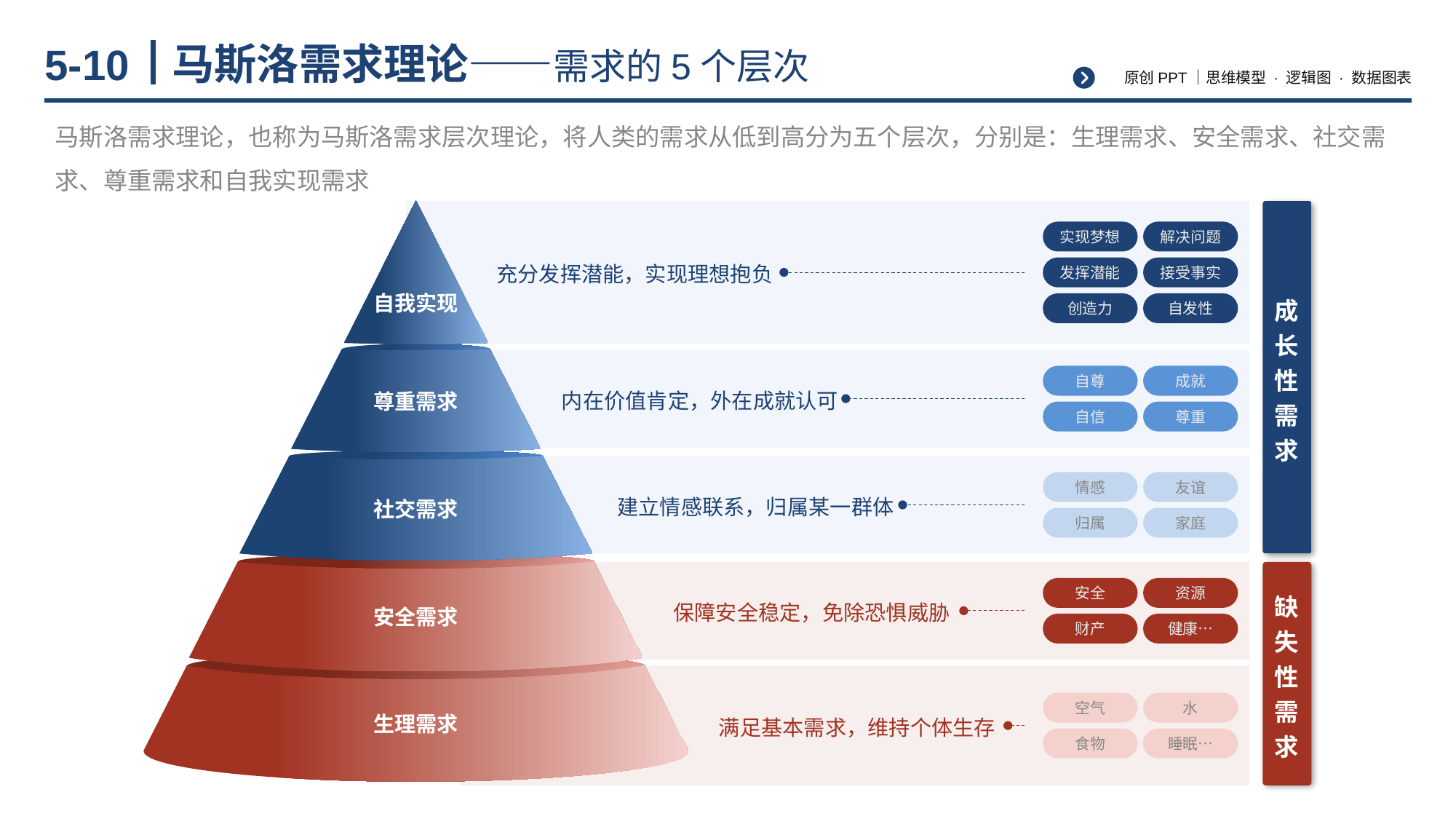

# 马斯洛需求理论——需求的5个层次
5-10
马斯洛需求理论，也称为马斯洛需求层次理论，将人类的需求从低到高分为五个层次，分别是：生理需求、安全需求、社交需求、尊重需求和自我实现需求

自我实现

尊重需求

社交需求

安全需求

生理需求

实现梦想
解决问题
充分发挥潜能，实现理想抱负

发挥潜能
接受事实

创造力
自发性

自尊
成就
内在价值肯定，外在成就认可

自信
尊重

情感
友谊
建立情感联系，归属某一群体

归属
家庭

安全
资源
保障安全稳定，免除恐惧威胁

财产
健康…

空气
水
满足基本需求，维持个体生存

食物
睡眠…
成长性需求

缺失性需求